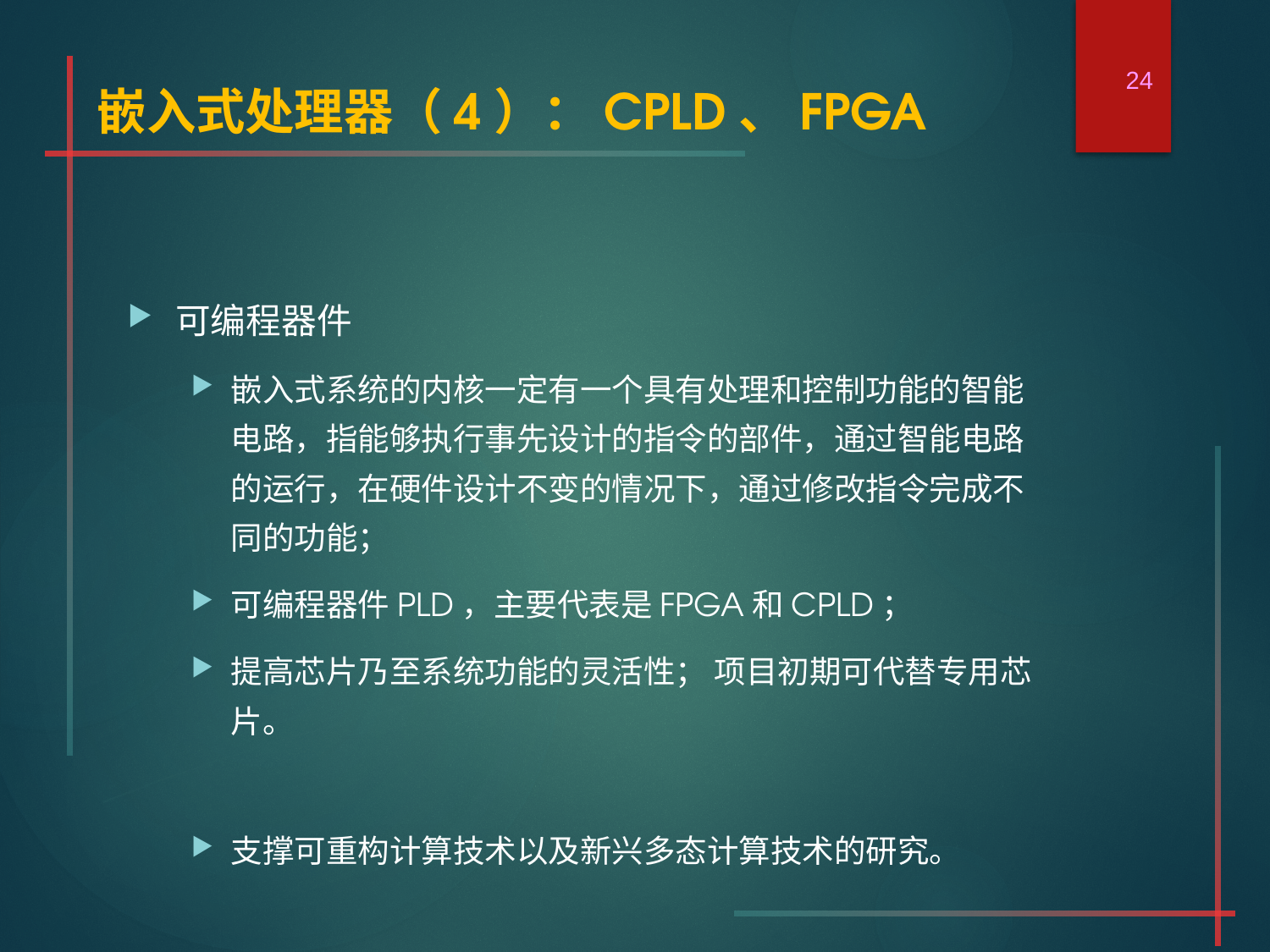

24
# 嵌入式处理器（4）：CPLD、FPGA
可编程器件
嵌入式系统的内核一定有一个具有处理和控制功能的智能电路，指能够执行事先设计的指令的部件，通过智能电路的运行，在硬件设计不变的情况下，通过修改指令完成不同的功能；
可编程器件PLD，主要代表是FPGA和CPLD；
提高芯片乃至系统功能的灵活性； 项目初期可代替专用芯片。

支撑可重构计算技术以及新兴多态计算技术的研究。